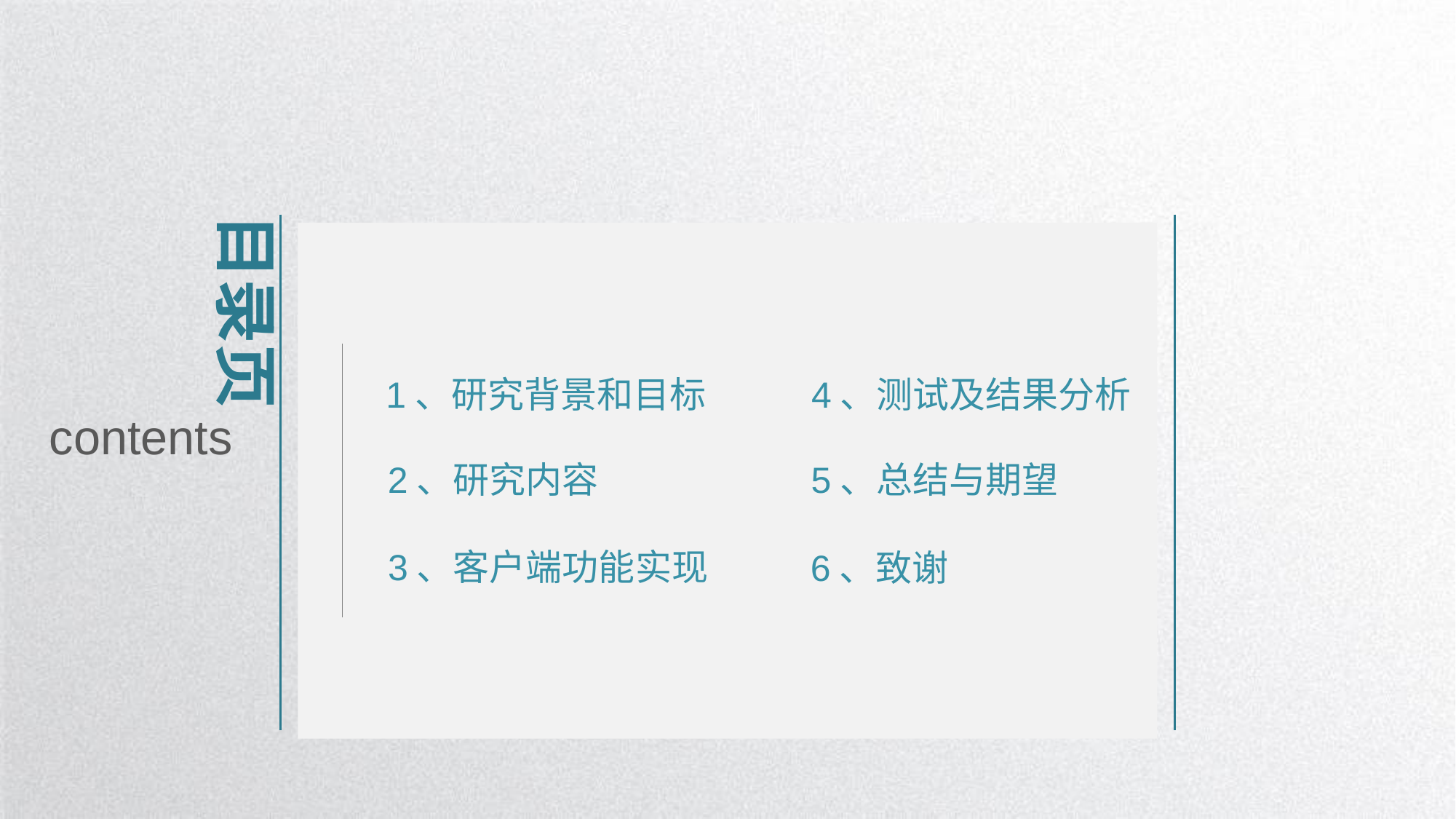

目录页

4、测试及结果分析
1、研究背景和目标
contents
5、总结与期望
2、研究内容
3、客户端功能实现
6、致谢